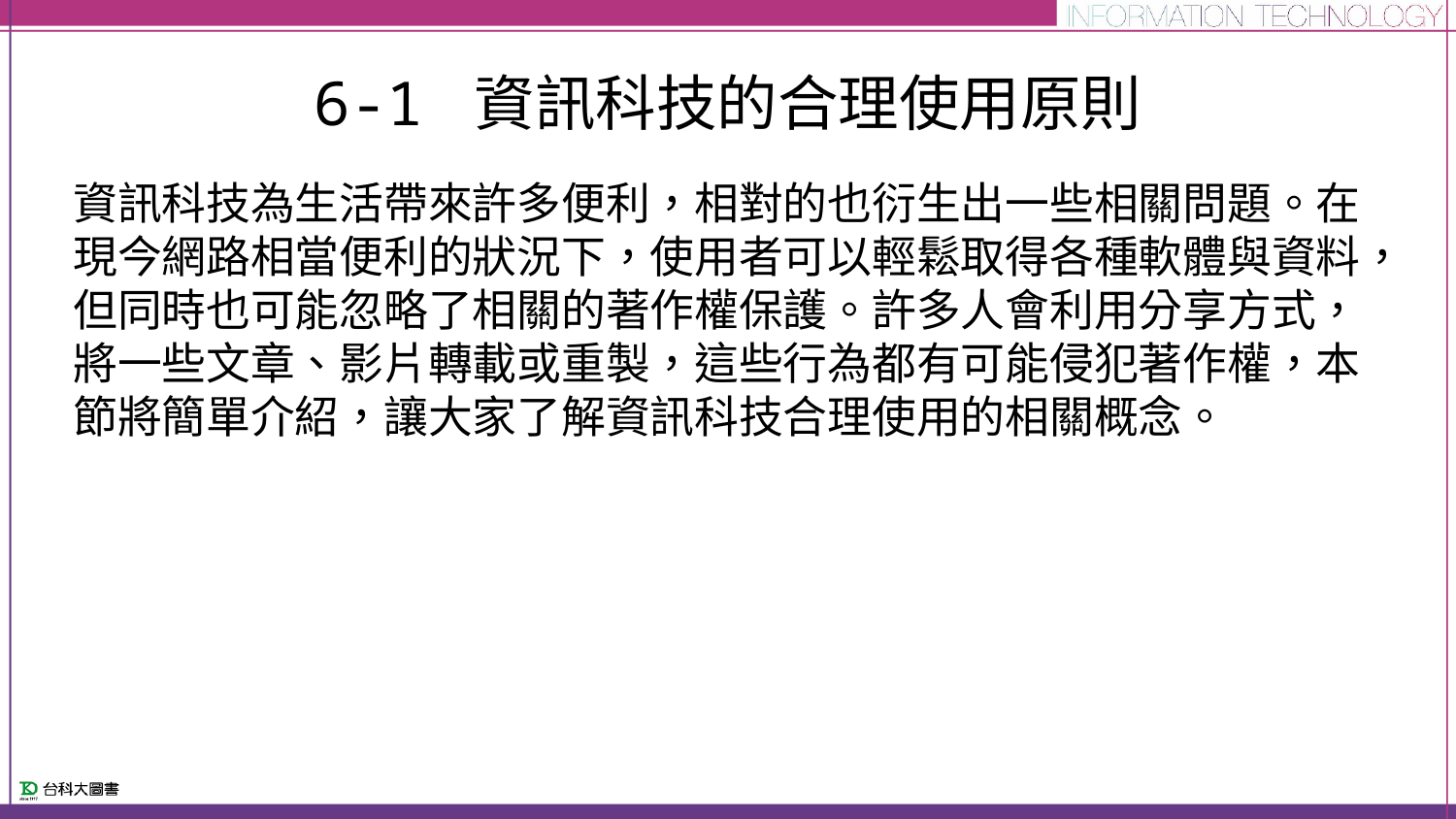

# 6-1 資訊科技的合理使用原則
資訊科技為生活帶來許多便利，相對的也衍生出一些相關問題。在現今網路相當便利的狀況下，使用者可以輕鬆取得各種軟體與資料，但同時也可能忽略了相關的著作權保護。許多人會利用分享方式，將一些文章、影片轉載或重製，這些行為都有可能侵犯著作權，本節將簡單介紹，讓大家了解資訊科技合理使用的相關概念。